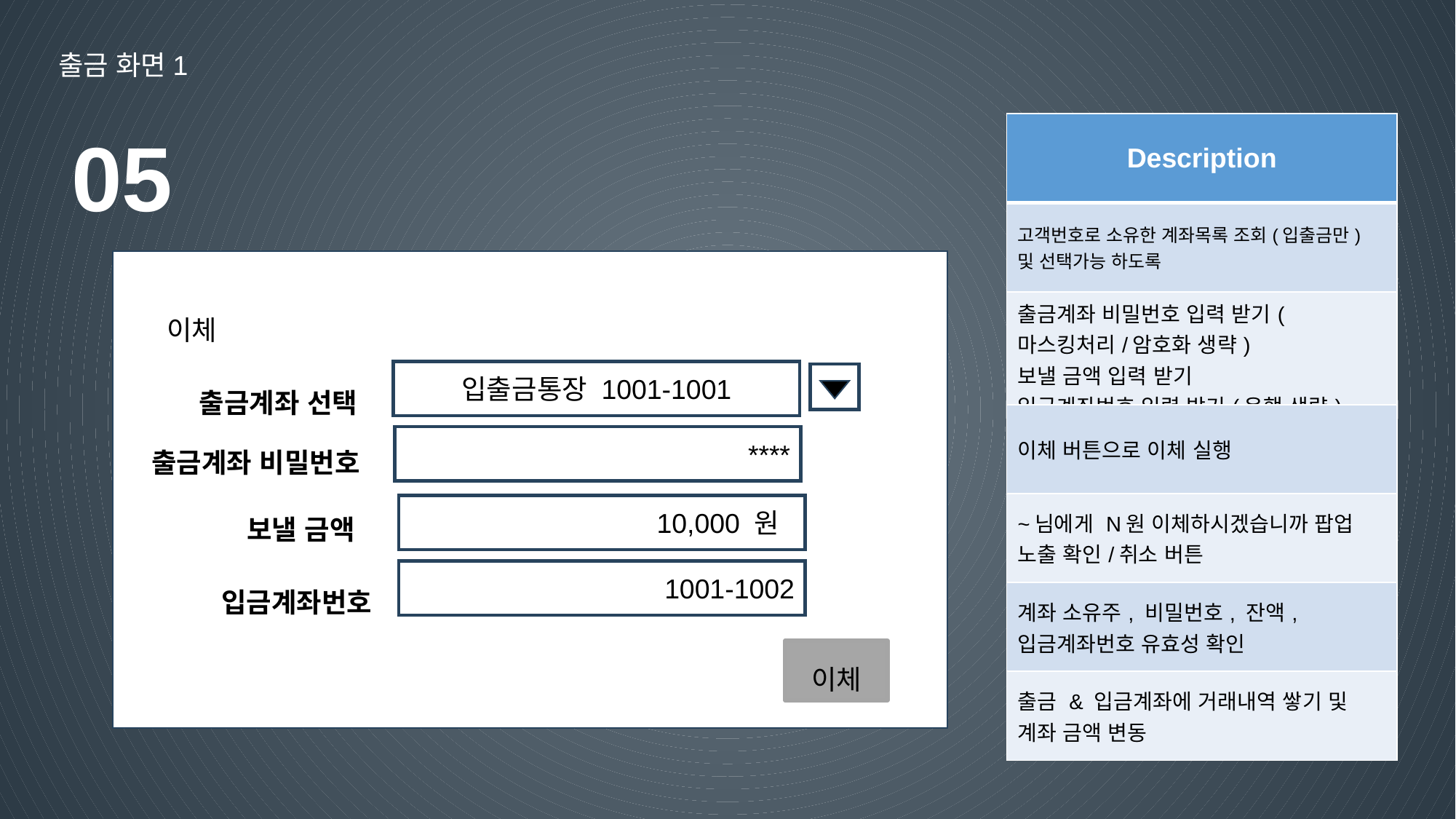

출금 화면1
05
| Description |
| --- |
| 고객번호로 소유한 계좌목록 조회(입출금만) 및 선택가능 하도록 |
| 출금계좌 비밀번호 입력 받기(마스킹처리/암호화 생략) 보낼 금액 입력 받기 입금계좌번호 입력 받기(은행 생략) |
| 이체 버튼으로 이체 실행 |
| ~님에게 N원 이체하시겠습니까 팝업 노출 확인/취소 버튼 |
| 계좌 소유주, 비밀번호, 잔액, 입금계좌번호 유효성 확인 |
| 출금 & 입금계좌에 거래내역 쌓기 및 계좌 금액 변동 |

이체
입출금통장 1001-1001
출금계좌 선택

출금계좌 비밀번호
****
보낼 금액
10,000 원
1001-1002
입금계좌번호
이체